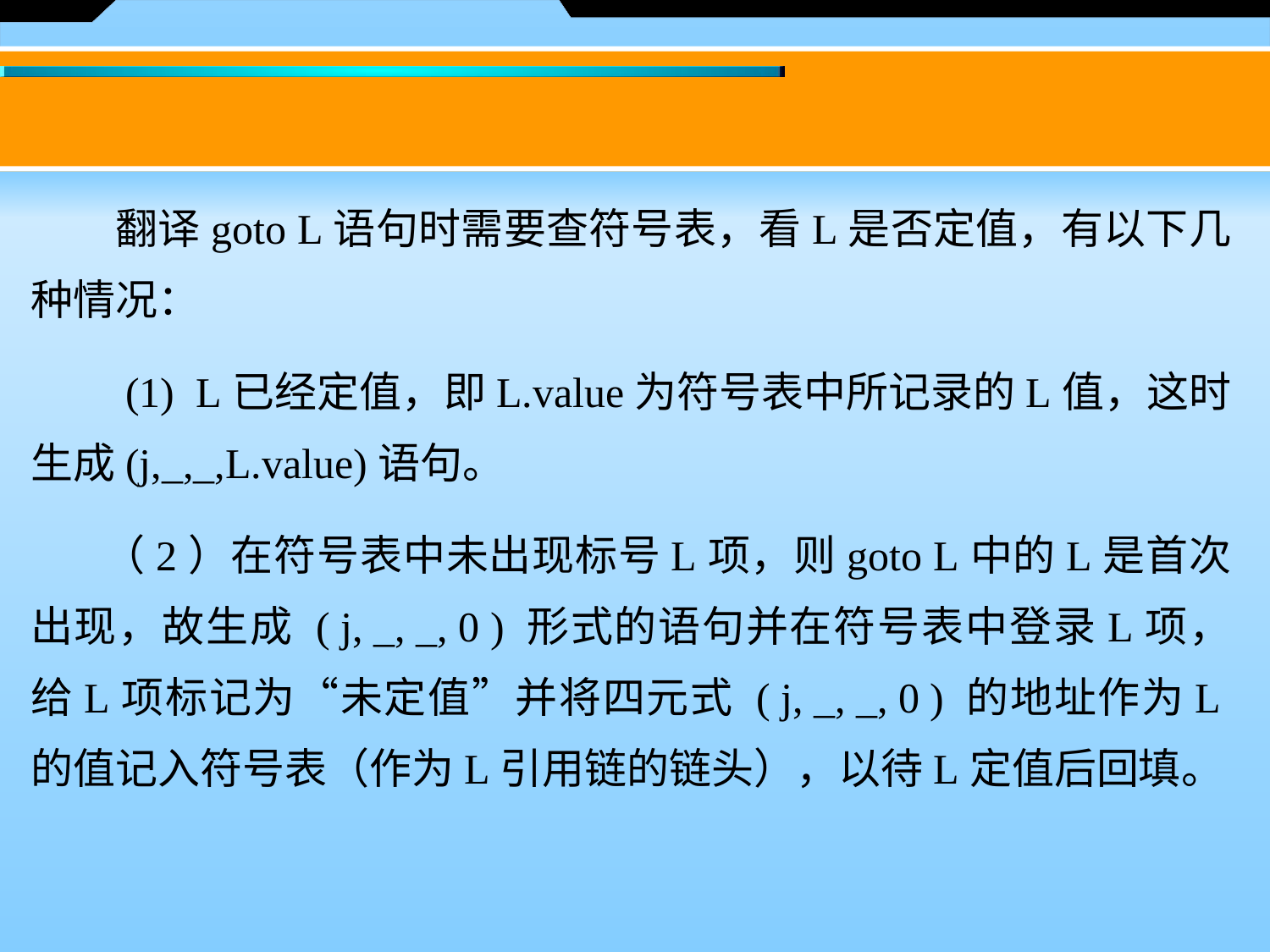

翻译goto L语句时需要查符号表，看L是否定值，有以下几种情况：
　　(1)  L已经定值，即L.value为符号表中所记录的L值，这时生成(j,_,_,L.value)语句。
      （2）在符号表中未出现标号L项，则goto L中的L是首次出现，故生成 ( j, _, _, 0 ) 形式的语句并在符号表中登录L项，给L项标记为“未定值”并将四元式 ( j, _, _, 0 ) 的地址作为L的值记入符号表（作为L引用链的链头），以待L定值后回填。